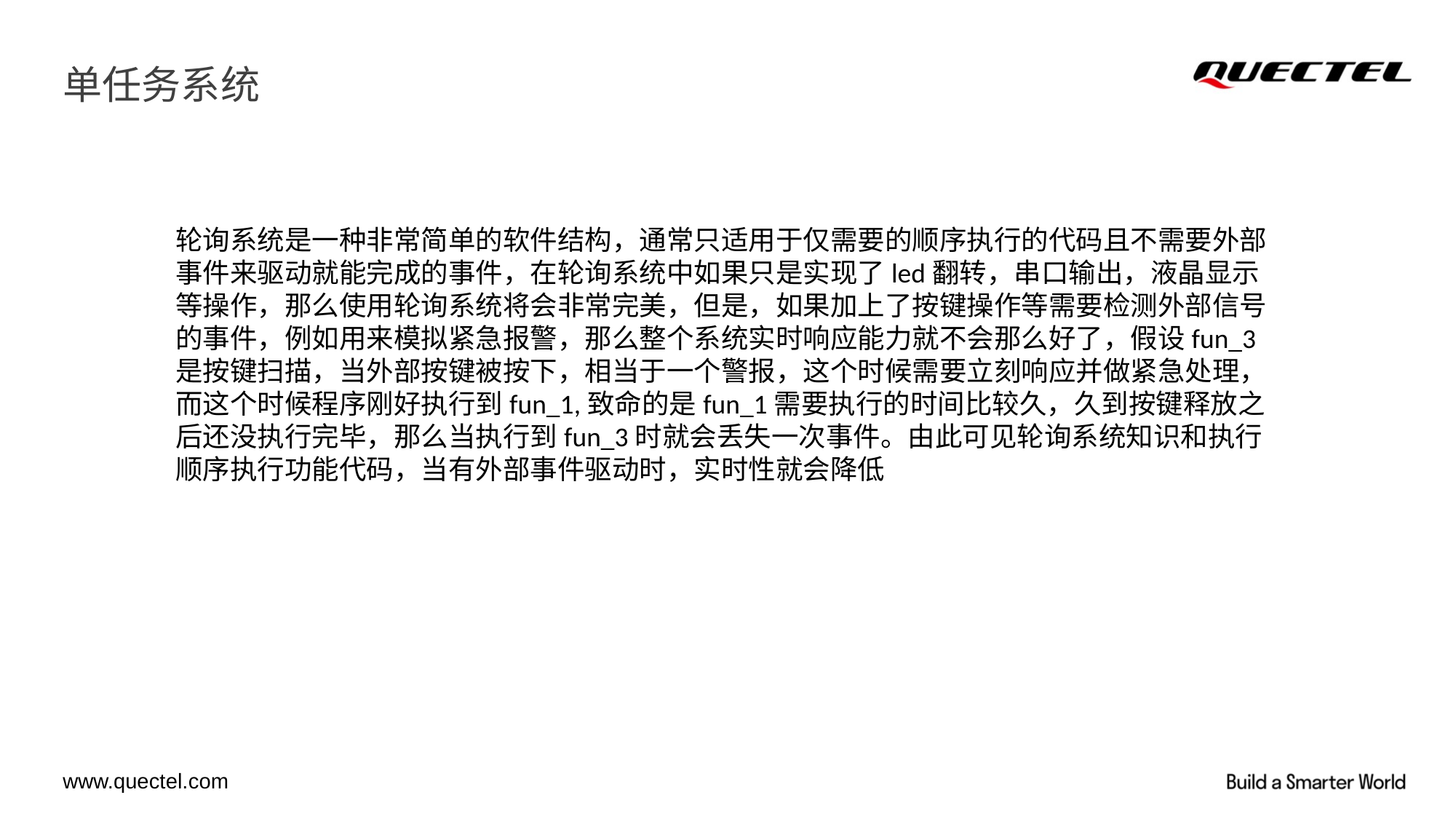

# 单任务系统
轮询系统是一种非常简单的软件结构，通常只适用于仅需要的顺序执行的代码且不需要外部事件来驱动就能完成的事件，在轮询系统中如果只是实现了led翻转，串口输出，液晶显示等操作，那么使用轮询系统将会非常完美，但是，如果加上了按键操作等需要检测外部信号的事件，例如用来模拟紧急报警，那么整个系统实时响应能力就不会那么好了，假设fun_3是按键扫描，当外部按键被按下，相当于一个警报，这个时候需要立刻响应并做紧急处理，而这个时候程序刚好执行到fun_1,致命的是fun_1需要执行的时间比较久，久到按键释放之后还没执行完毕，那么当执行到fun_3时就会丢失一次事件。由此可见轮询系统知识和执行顺序执行功能代码，当有外部事件驱动时，实时性就会降低